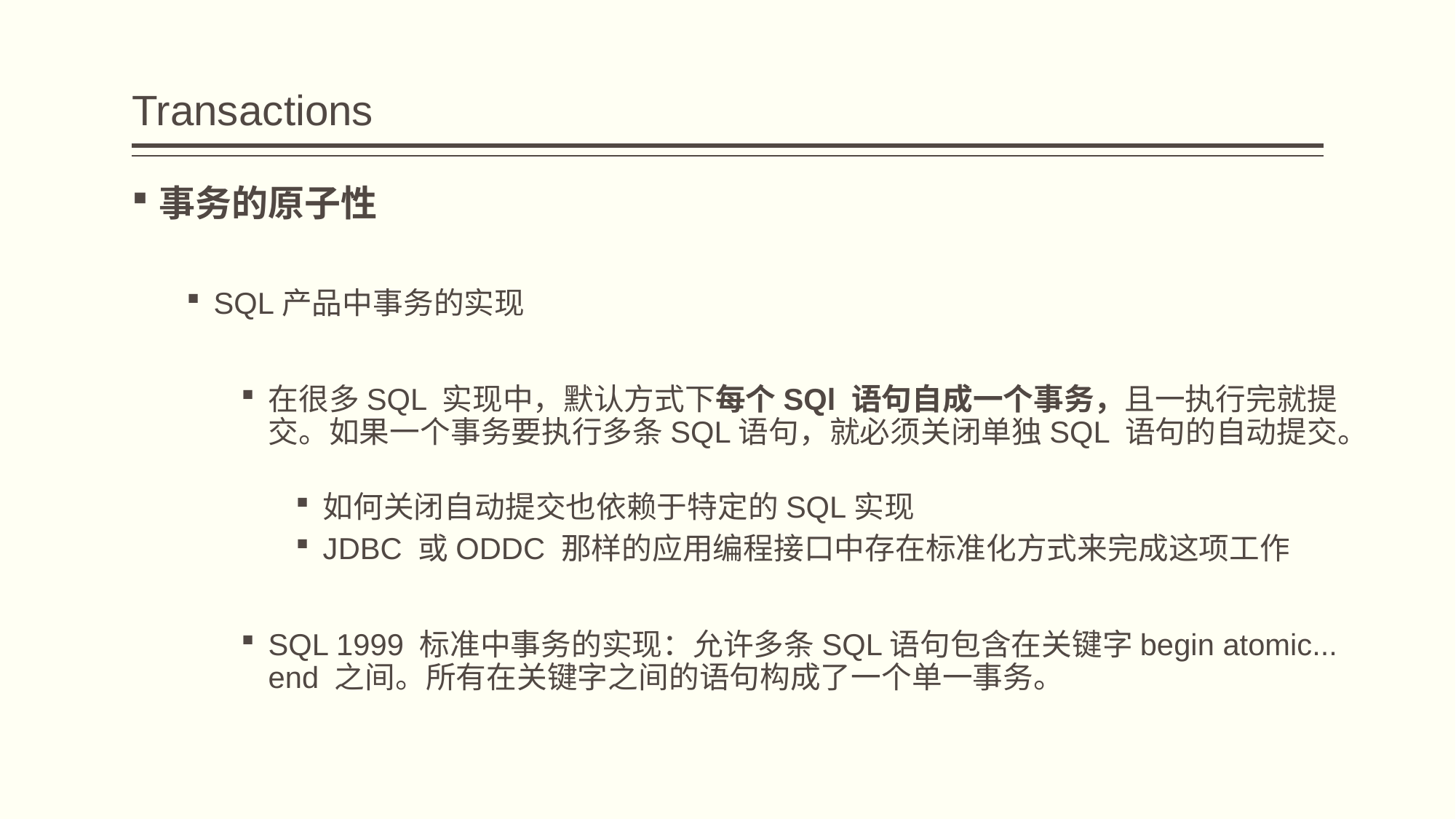

Transactions
事务的原子性

SQL产品中事务的实现

在很多SQL 实现中，默认方式下每个SQl 语句自成一个事务，且一执行完就提交。如果一个事务要执行多条SQL语句，就必须关闭单独SQL 语句的自动提交。
如何关闭自动提交也依赖于特定的SQL实现
JDBC 或ODDC 那样的应用编程接口中存在标准化方式来完成这项工作

SQL 1999 标准中事务的实现：允许多条SQL语句包含在关键字begin atomic... end 之间。所有在关键字之间的语句构成了一个单一事务。